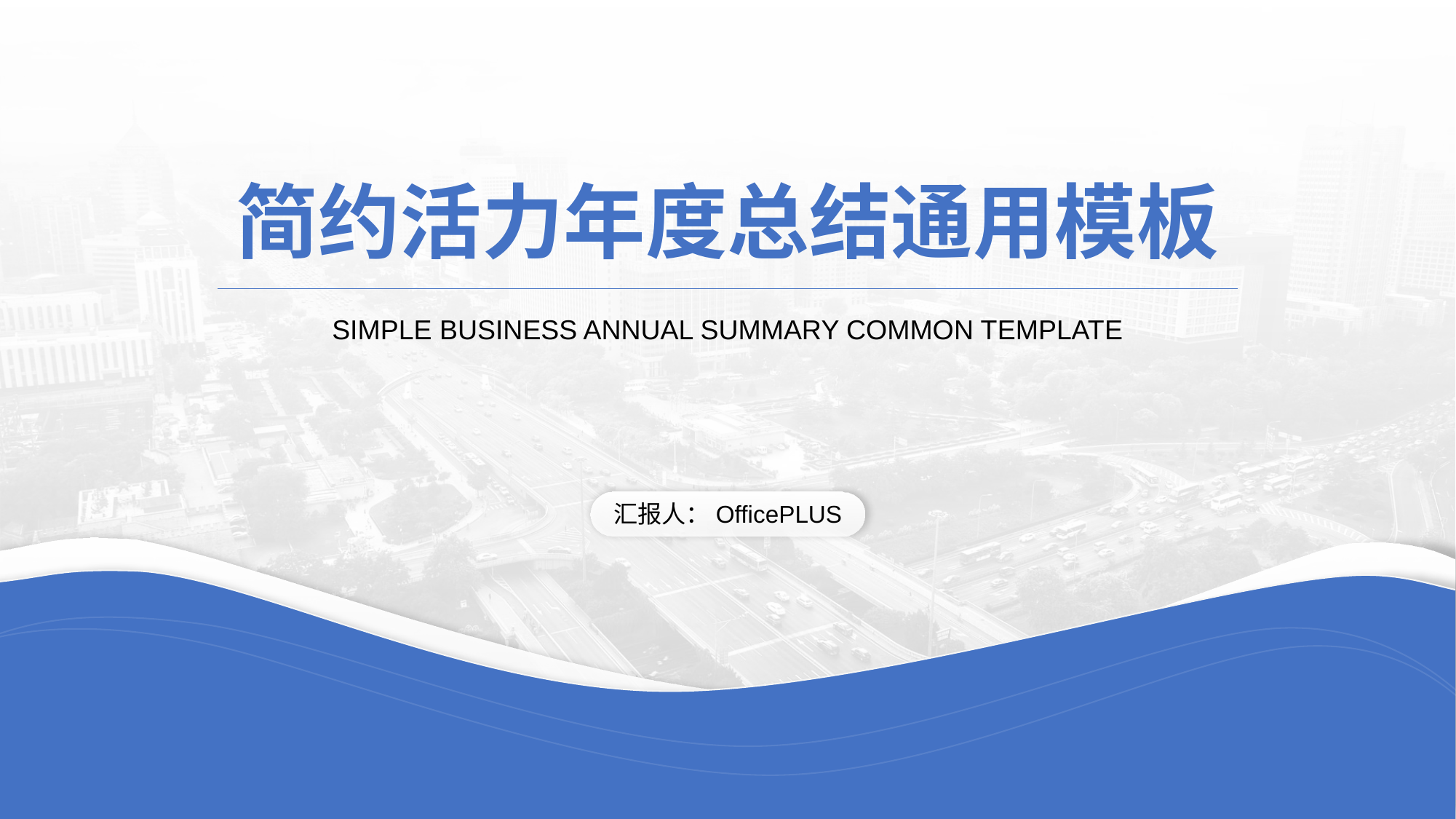

简约活力年度总结通用模板
SIMPLE BUSINESS ANNUAL SUMMARY COMMON TEMPLATE
汇报人：OfficePLUS